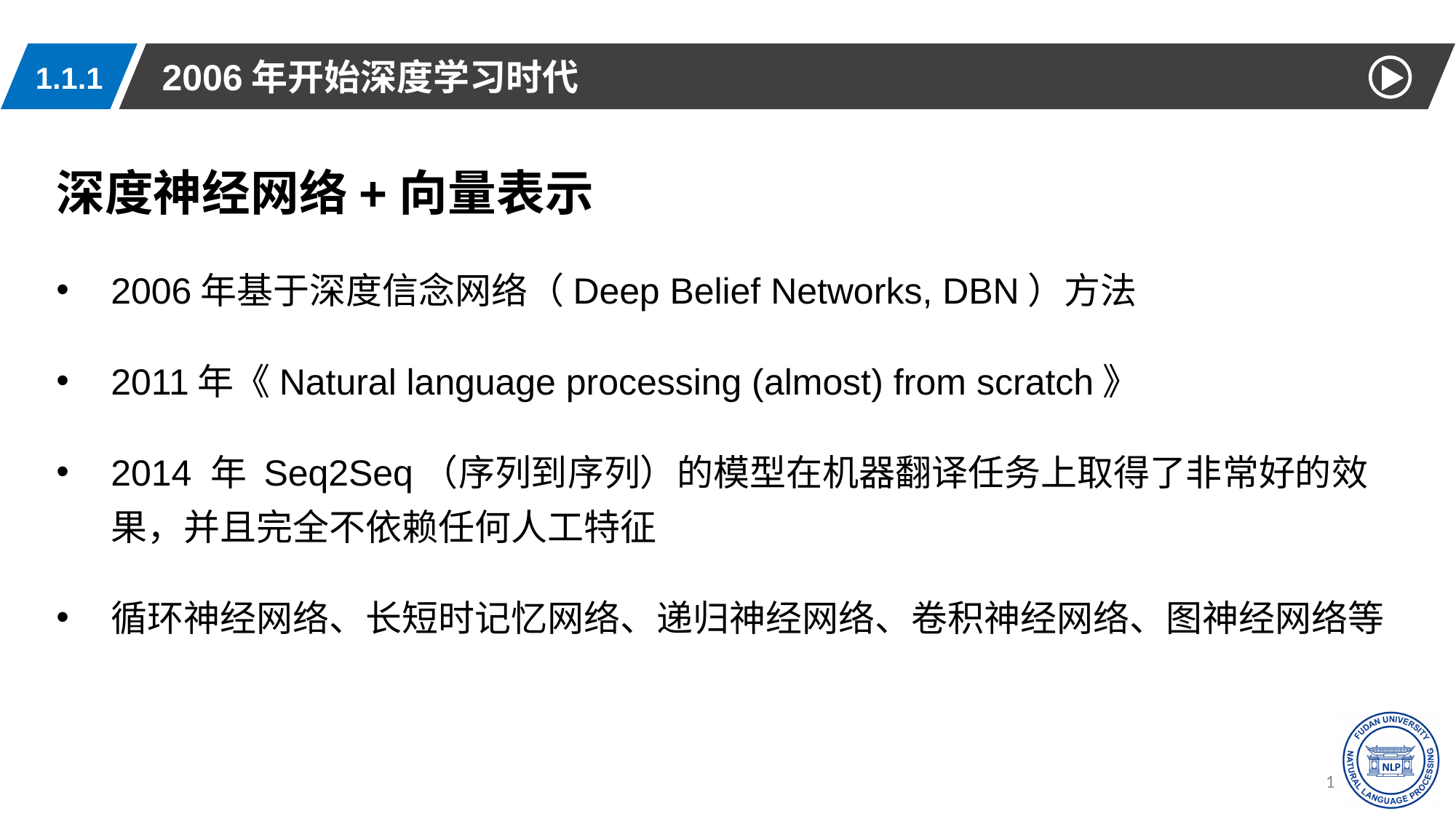

2006年开始深度学习时代
1.1.1

深度神经网络+向量表示
2006年基于深度信念网络（Deep Belief Networks, DBN）方法
2011年《Natural language processing (almost) from scratch》
2014 年 Seq2Seq（序列到序列）的模型在机器翻译任务上取得了非常好的效果，并且完全不依赖任何人工特征
循环神经网络、长短时记忆网络、递归神经网络、卷积神经网络、图神经网络等
11